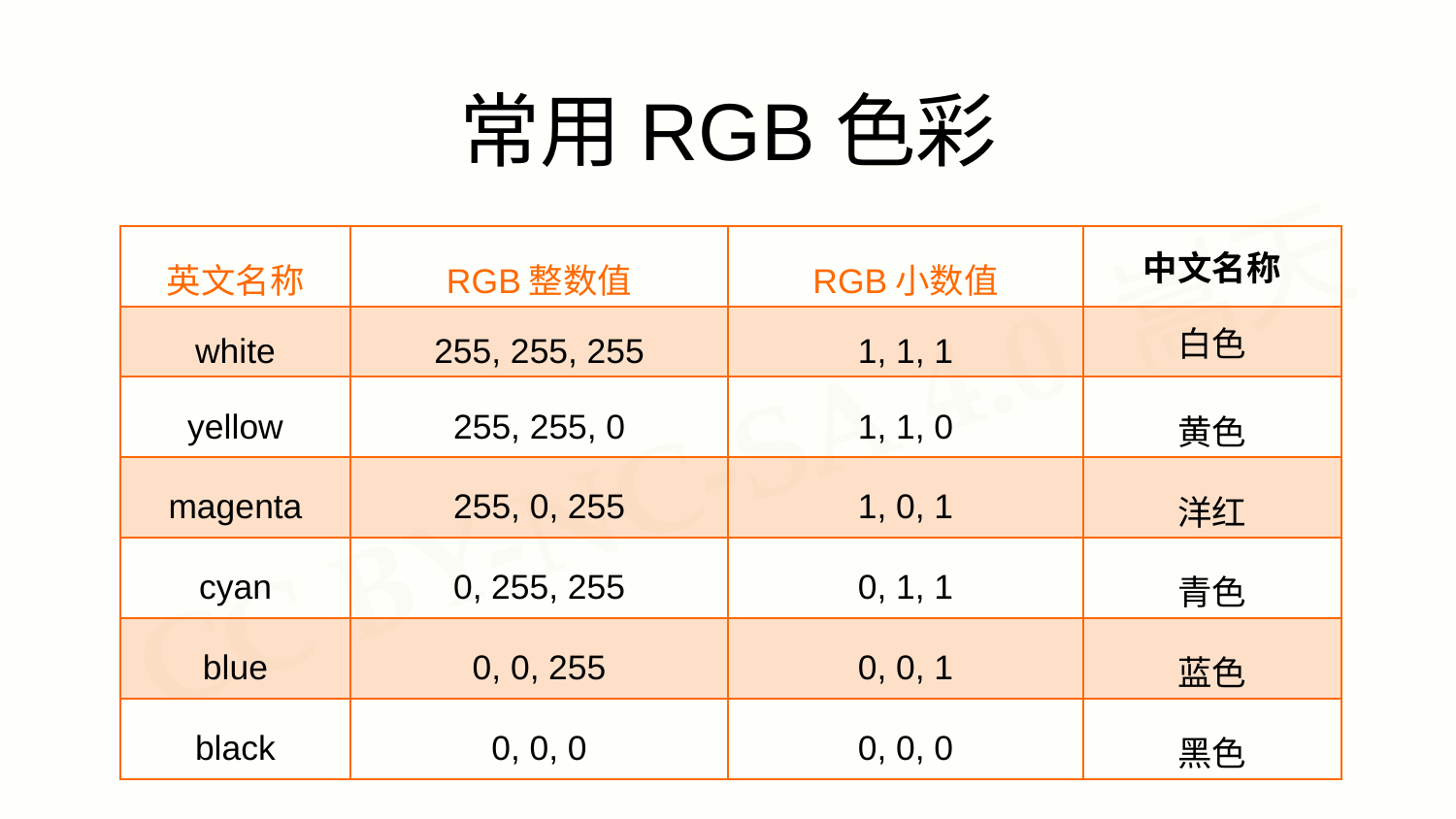

常用RGB色彩
| 英文名称 | RGB整数值 | RGB小数值 | 中文名称 |
| --- | --- | --- | --- |
| white | 255, 255, 255 | 1, 1, 1 | 白色 |
| yellow | 255, 255, 0 | 1, 1, 0 | 黄色 |
| magenta | 255, 0, 255 | 1, 0, 1 | 洋红 |
| cyan | 0, 255, 255 | 0, 1, 1 | 青色 |
| blue | 0, 0, 255 | 0, 0, 1 | 蓝色 |
| black | 0, 0, 0 | 0, 0, 0 | 黑色 |